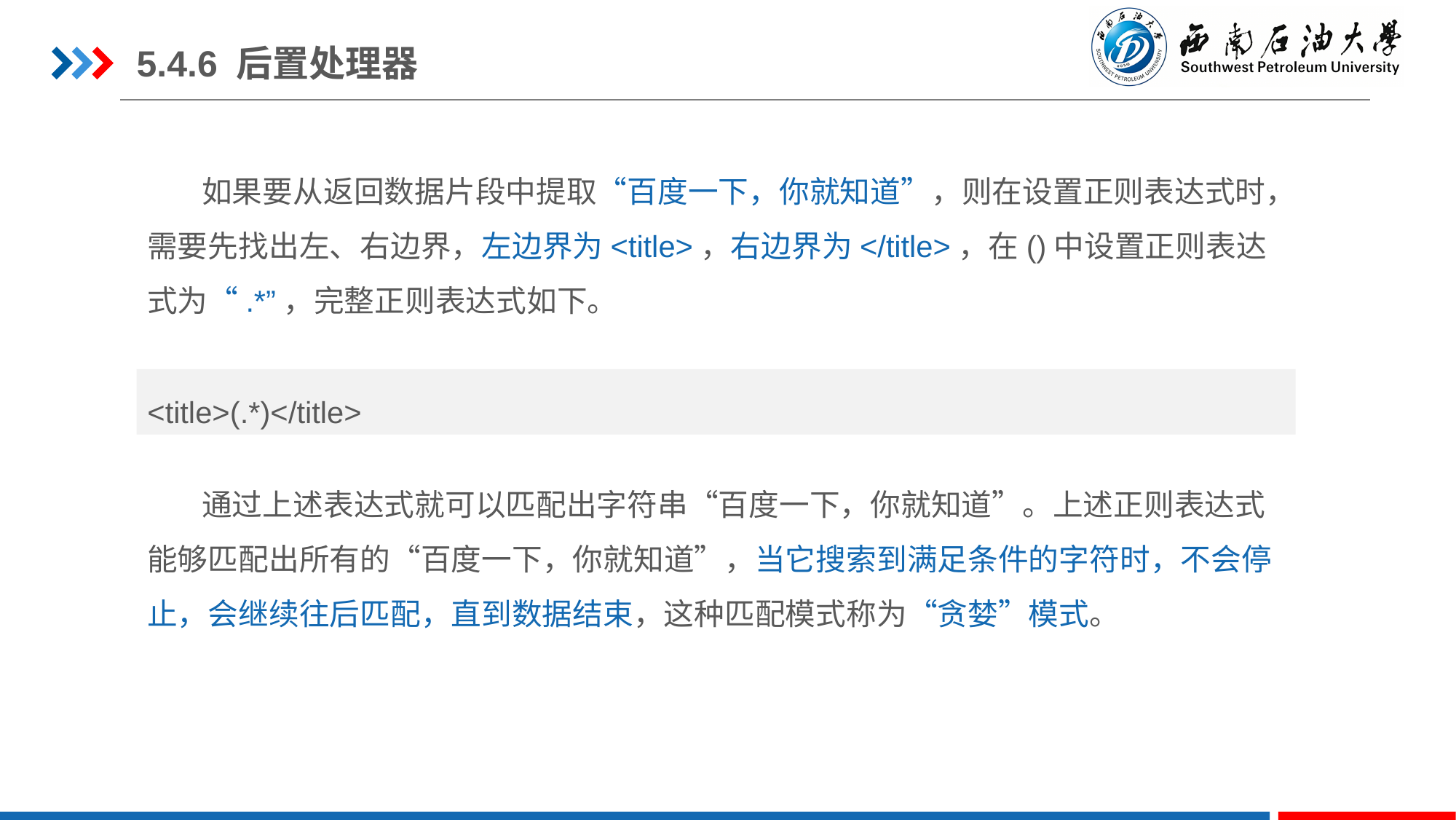

5.4.6 后置处理器
如果要从返回数据片段中提取“百度一下，你就知道”，则在设置正则表达式时，需要先找出左、右边界，左边界为<title>，右边界为</title>，在()中设置正则表达式为“.*”，完整正则表达式如下。
<title>(.*)</title>
通过上述表达式就可以匹配出字符串“百度一下，你就知道”。上述正则表达式能够匹配出所有的“百度一下，你就知道”，当它搜索到满足条件的字符时，不会停止，会继续往后匹配，直到数据结束，这种匹配模式称为“贪婪”模式。